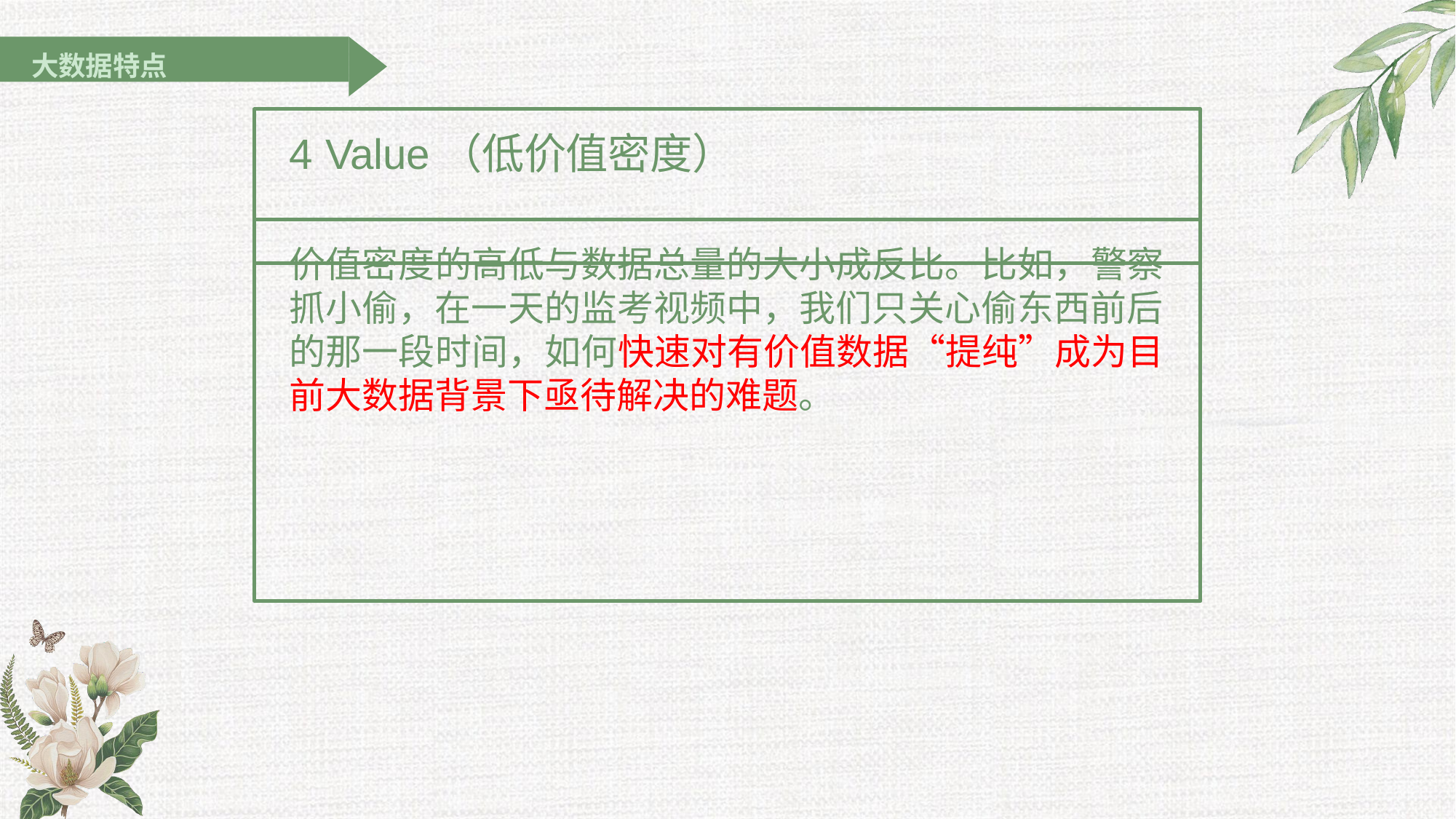

大数据特点
# 4 Value（低价值密度）

价值密度的高低与数据总量的大小成反比。比如，警察抓小偷，在一天的监考视频中，我们只关心偷东西前后的那一段时间，如何快速对有价值数据“提纯”成为目前大数据背景下亟待解决的难题。